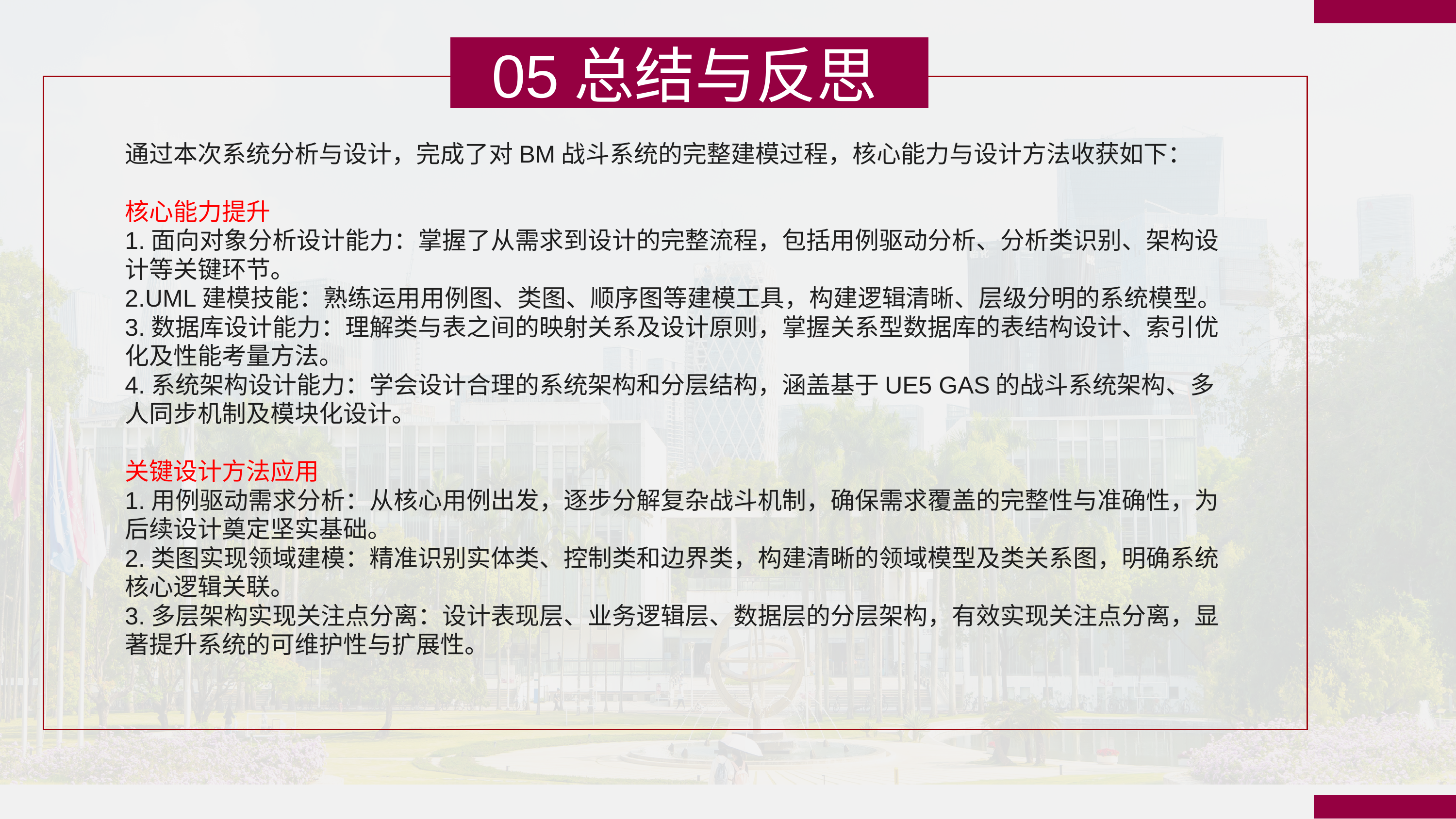

05总结与反思

通过本次系统分析与设计，完成了对BM战斗系统的完整建模过程，核心能力与设计方法收获如下：

核心能力提升
1.面向对象分析设计能力：掌握了从需求到设计的完整流程，包括用例驱动分析、分析类识别、架构设计等关键环节。
2.UML建模技能：熟练运用用例图、类图、顺序图等建模工具，构建逻辑清晰、层级分明的系统模型。
3.数据库设计能力：理解类与表之间的映射关系及设计原则，掌握关系型数据库的表结构设计、索引优化及性能考量方法。
4.系统架构设计能力：学会设计合理的系统架构和分层结构，涵盖基于UE5 GAS的战斗系统架构、多人同步机制及模块化设计。

关键设计方法应用
1.用例驱动需求分析：从核心用例出发，逐步分解复杂战斗机制，确保需求覆盖的完整性与准确性，为后续设计奠定坚实基础。
2.类图实现领域建模：精准识别实体类、控制类和边界类，构建清晰的领域模型及类关系图，明确系统核心逻辑关联。
3.多层架构实现关注点分离：设计表现层、业务逻辑层、数据层的分层架构，有效实现关注点分离，显著提升系统的可维护性与扩展性。